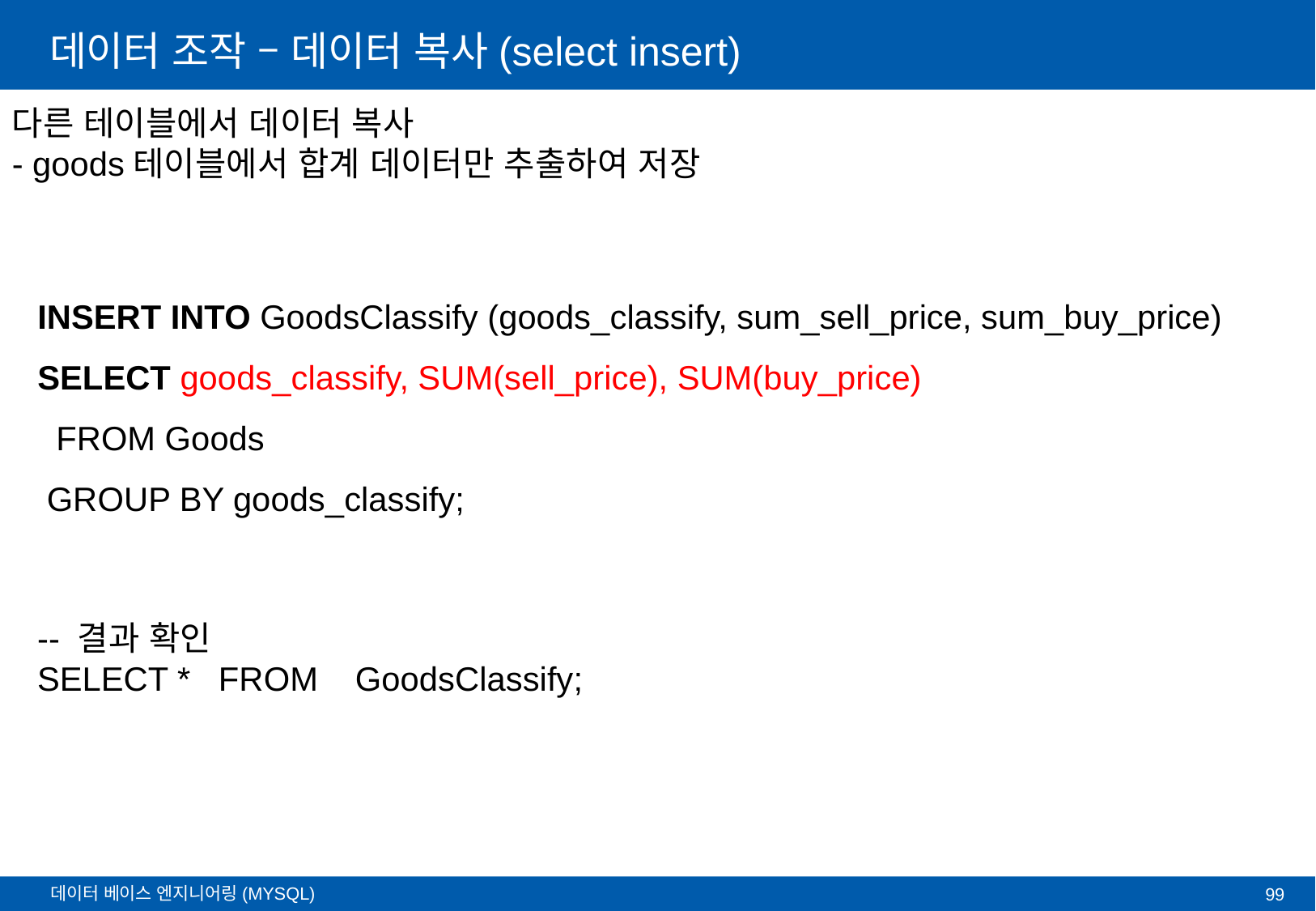

# 데이터 조작 – 데이터 복사(select insert)
다른 테이블에서 데이터 복사
- goods테이블에서 합계 데이터만 추출하여 저장
INSERT INTO GoodsClassify (goods_classify, sum_sell_price, sum_buy_price)
SELECT goods_classify, SUM(sell_price), SUM(buy_price)
  FROM Goods
 GROUP BY goods_classify;
-- 결과 확인
SELECT *   FROM    GoodsClassify;
99